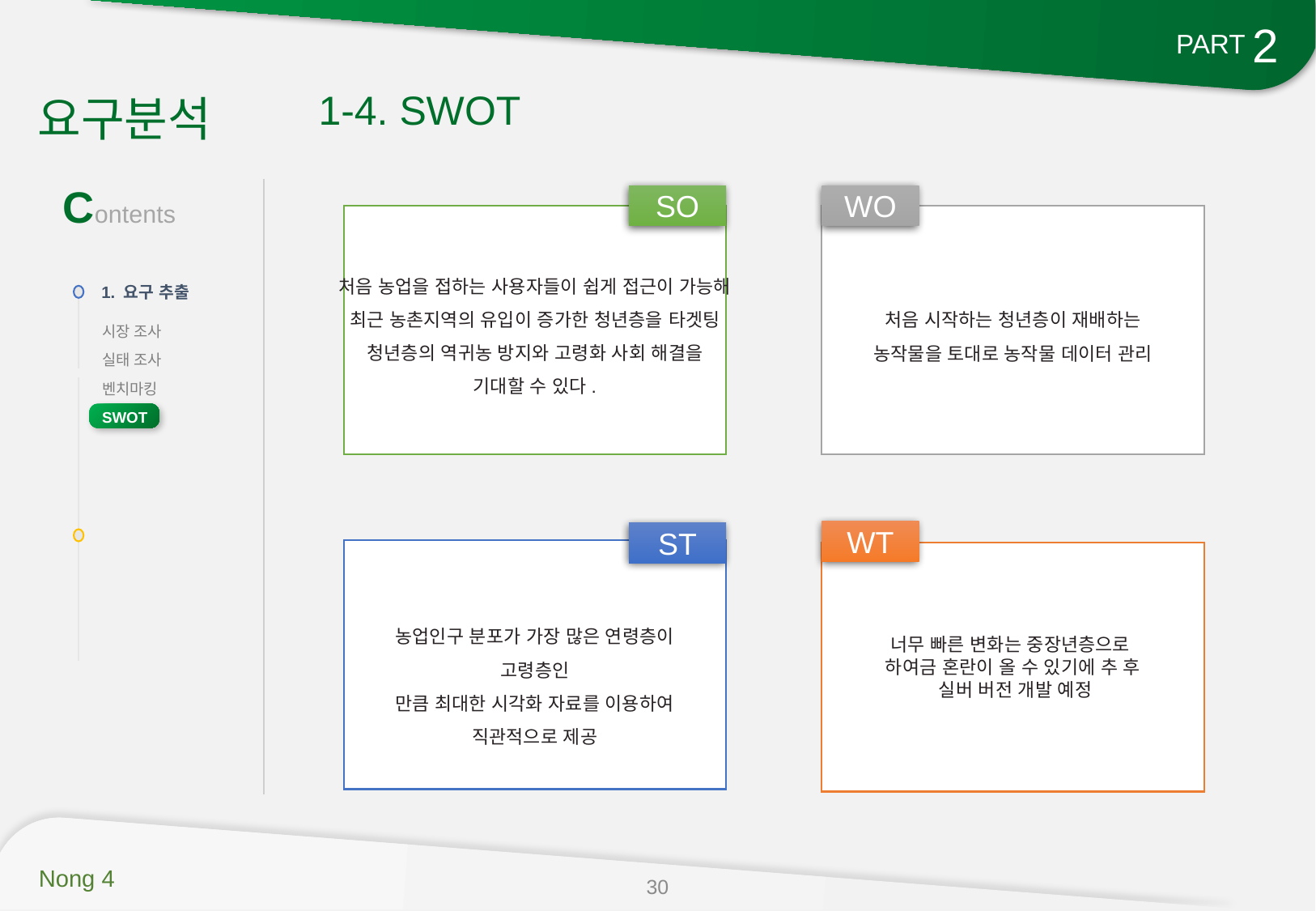

2
PART
1-4. SWOT
요구분석
Contents
WO
SO

처음 농업을 접하는 사용자들이 쉽게 접근이 가능해
최근 농촌지역의 유입이 증가한 청년층을 타겟팅
청년층의 역귀농 방지와 고령화 사회 해결을
기대할 수 있다.
1. 요구 추출

처음 시작하는 청년층이 재배하는 농작물을 토대로 농작물 데이터 관리
시장 조사
실태 조사
벤치마킹
SWOT

WT
ST

농업인구 분포가 가장 많은 연령층이 고령층인
만큼 최대한 시각화 자료를 이용하여
직관적으로 제공
너무 빠른 변화는 중장년층으로
하여금 혼란이 올 수 있기에 추 후
 실버 버전 개발 예정
30